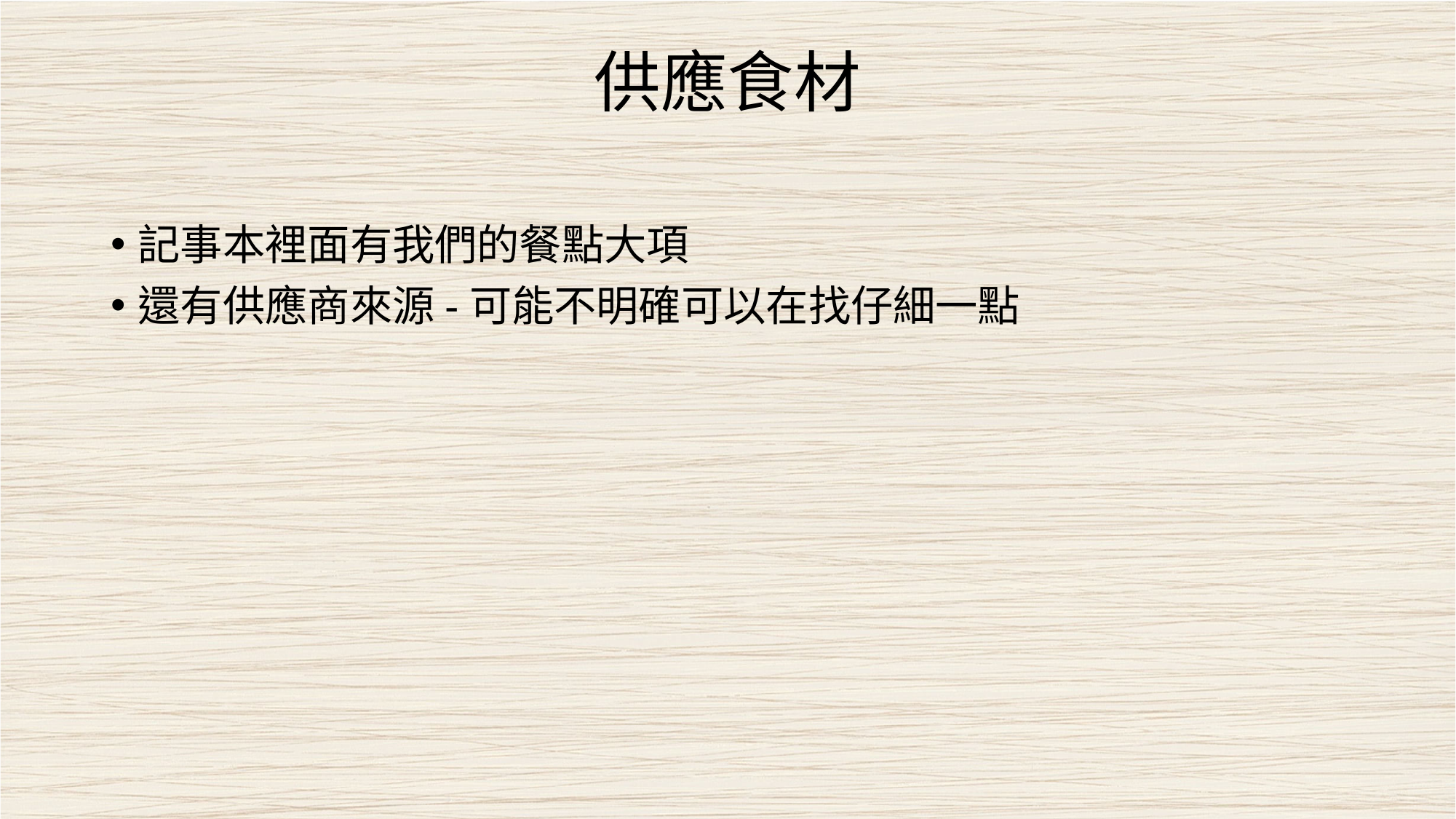

# 供應食材
記事本裡面有我們的餐點大項
還有供應商來源-可能不明確可以在找仔細一點